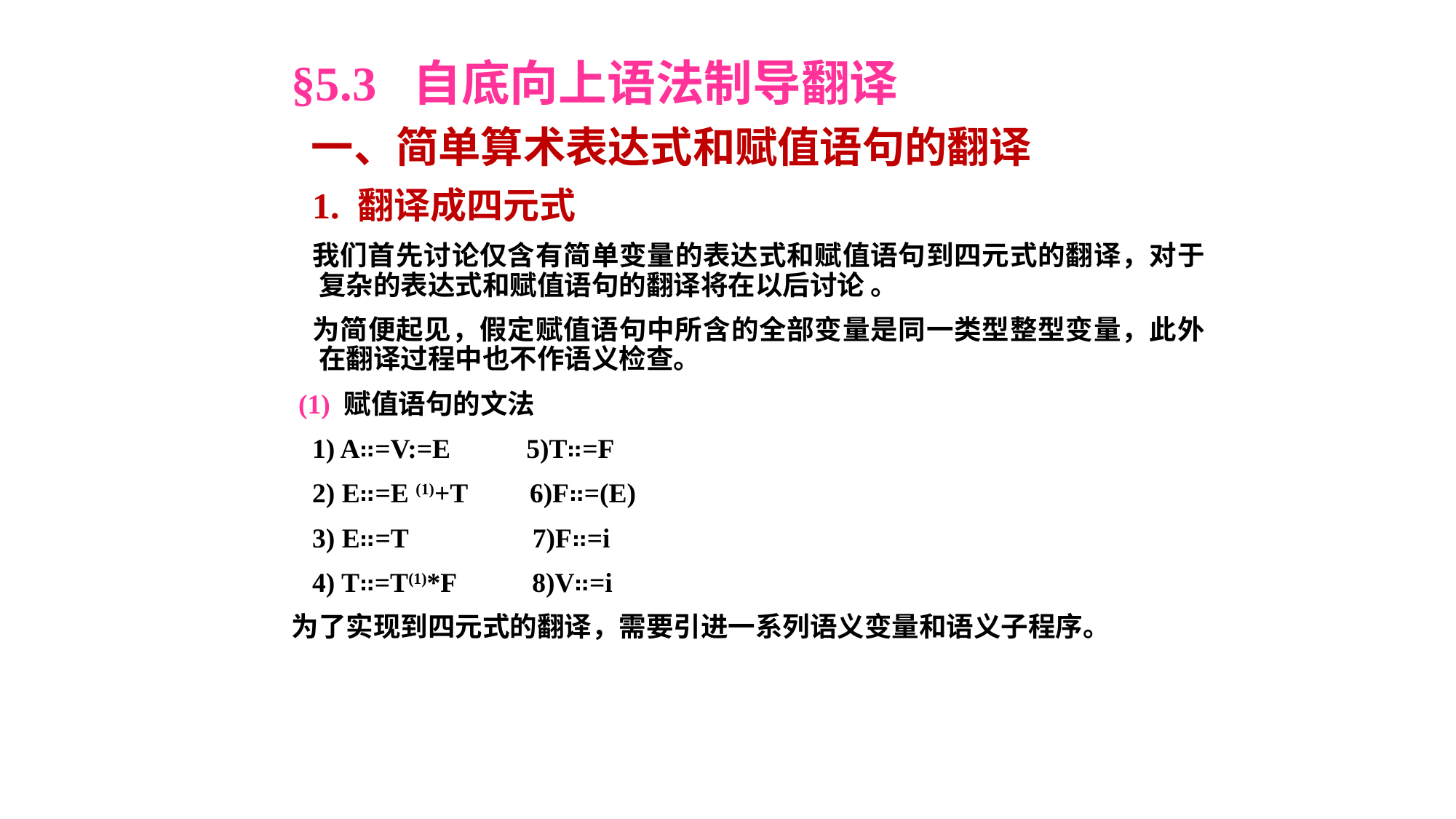

§5.3  自底向上语法制导翻译
 一、简单算术表达式和赋值语句的翻译
   1. 翻译成四元式
  我们首先讨论仅含有简单变量的表达式和赋值语句到四元式的翻译，对于复杂的表达式和赋值语句的翻译将在以后讨论 。
  为简便起见，假定赋值语句中所含的全部变量是同一类型整型变量，此外在翻译过程中也不作语义检查。
 (1) 赋值语句的文法
   1) A∷=V:=E           5)T∷=F
   2) E∷=E (1)+T         6)F∷=(E)
   3) E∷=T                  7)F∷=i
   4) T∷=T(1)*F           8)V∷=i
为了实现到四元式的翻译，需要引进一系列语义变量和语义子程序。